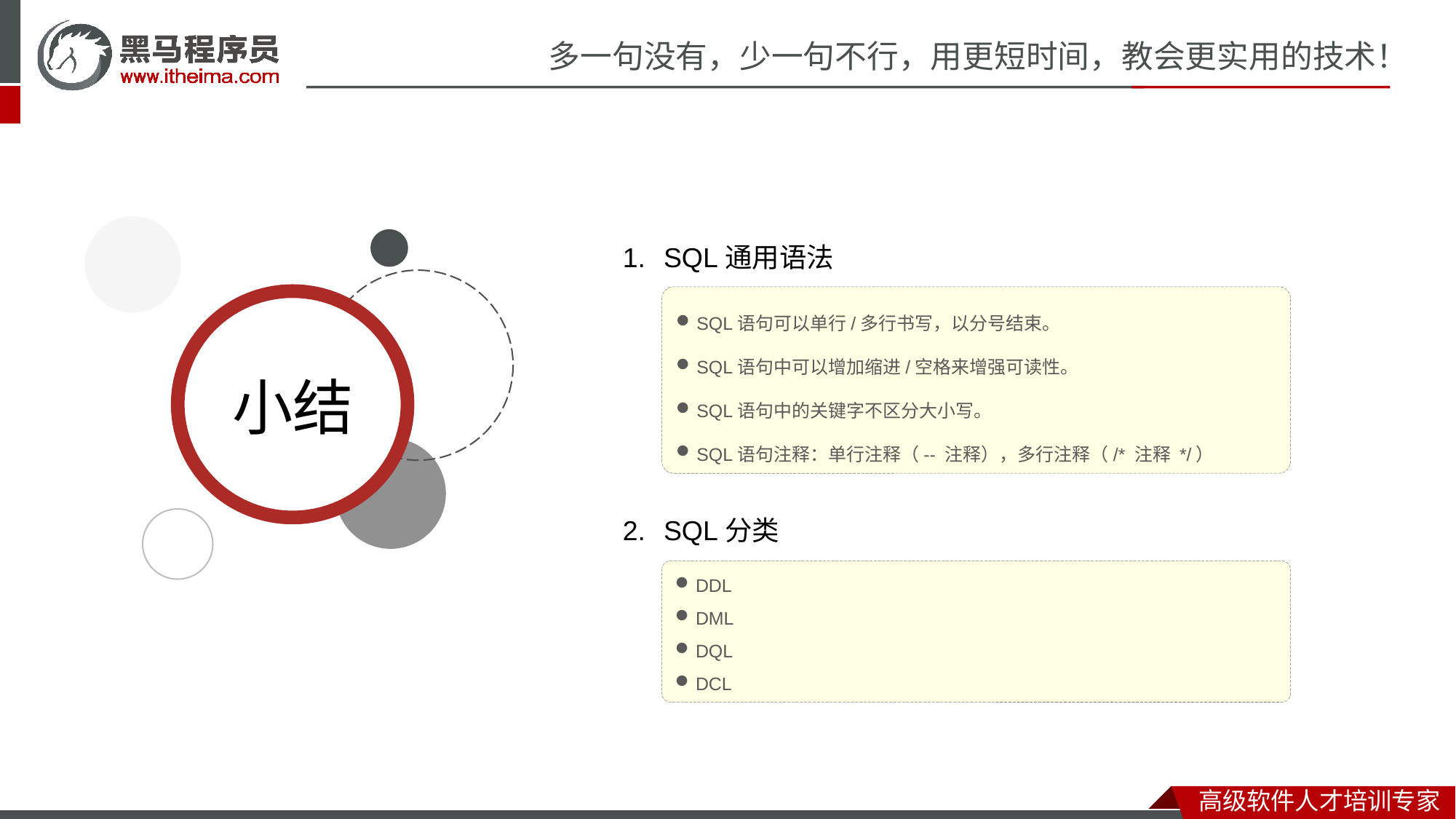

SQL通用语法

SQL分类
SQL语句可以单行/多行书写，以分号结束。
SQL语句中可以增加缩进/空格来增强可读性。
SQL语句中的关键字不区分大小写。
SQL语句注释：单行注释（-- 注释），多行注释（/* 注释 */）
DDL
DML
DQL
DCL